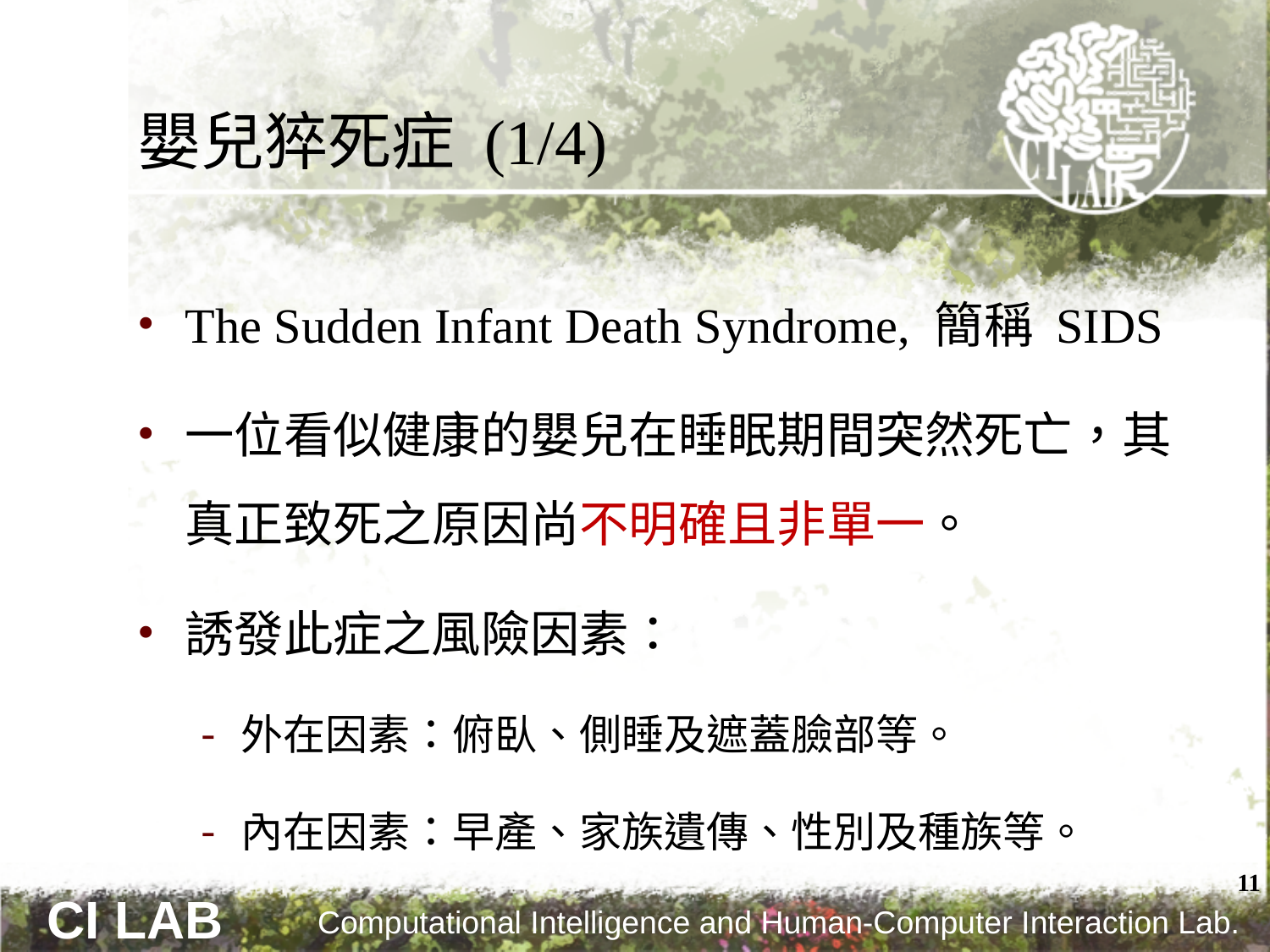

# 嬰兒猝死症 (1/4)
The Sudden Infant Death Syndrome, 簡稱 SIDS
一位看似健康的嬰兒在睡眠期間突然死亡，其真正致死之原因尚不明確且非單一。
誘發此症之風險因素：
外在因素：俯臥、側睡及遮蓋臉部等。
內在因素：早產、家族遺傳、性別及種族等。
11